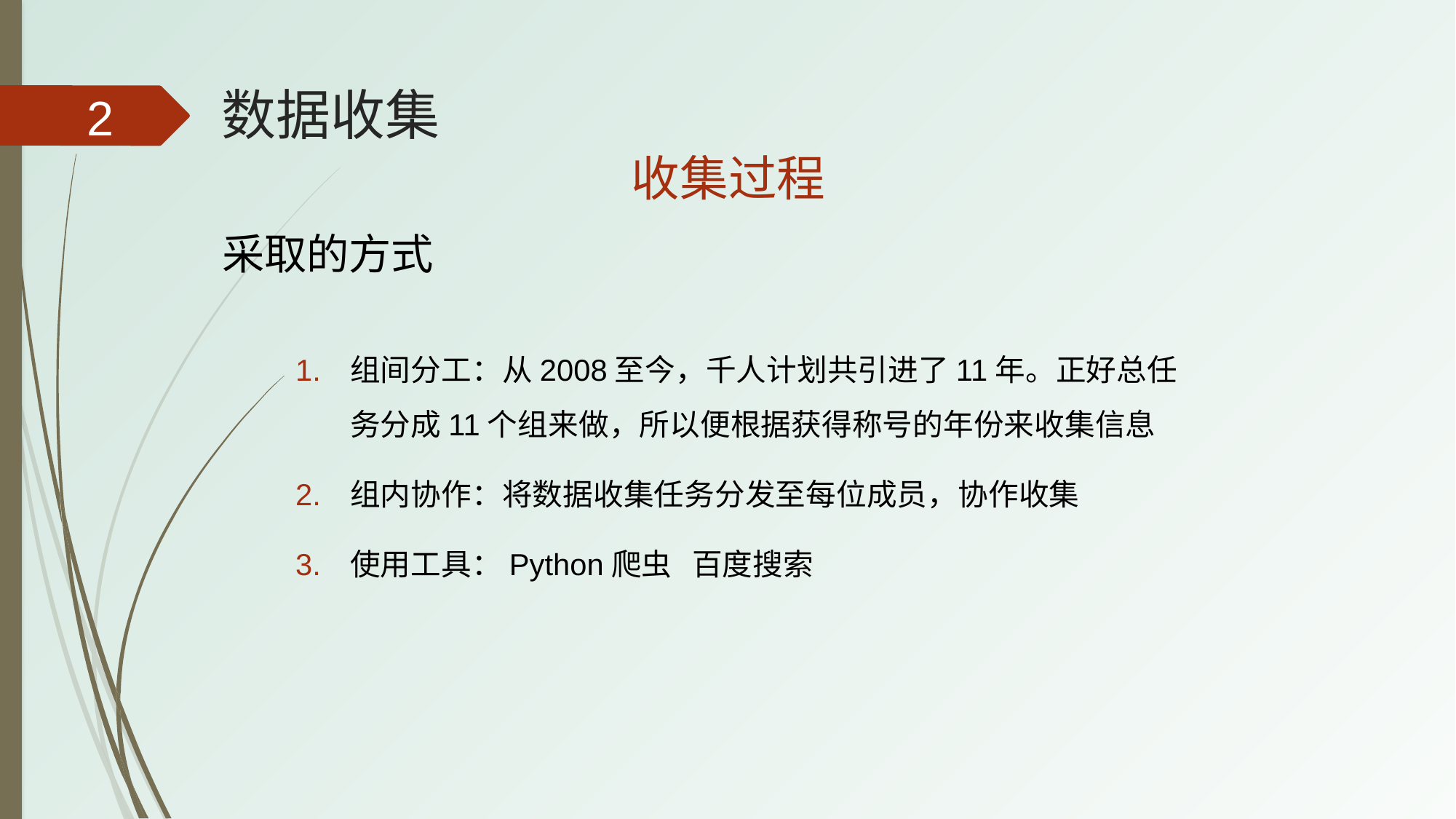

# 数据收集
2
收集过程
采取的方式
组间分工：从2008至今，千人计划共引进了11年。正好总任务分成11个组来做，所以便根据获得称号的年份来收集信息
组内协作：将数据收集任务分发至每位成员，协作收集
使用工具：Python爬虫   百度搜索